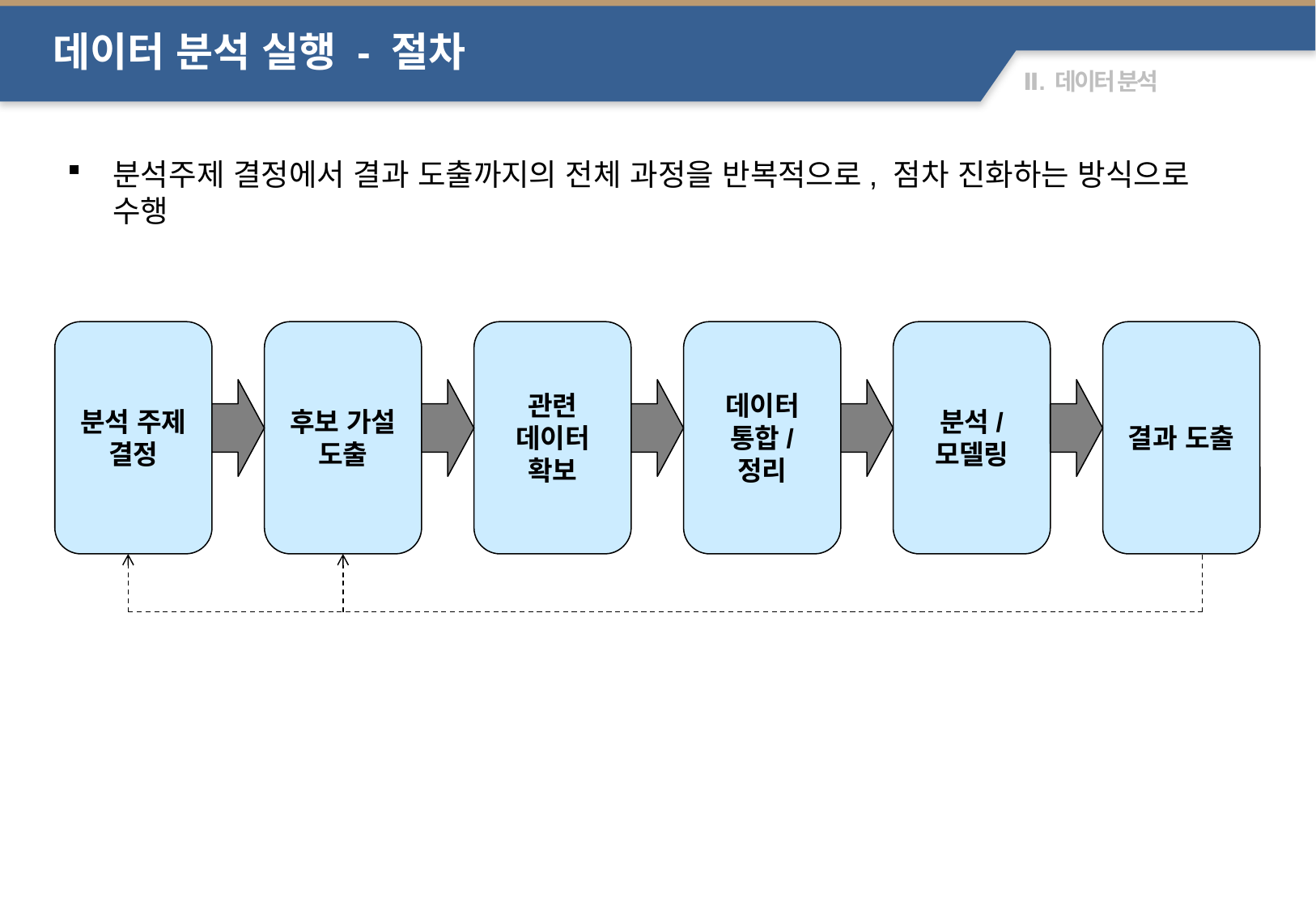

데이터 분석 실행 - 절차
분석주제 결정에서 결과 도출까지의 전체 과정을 반복적으로, 점차 진화하는 방식으로 수행
분석 주제 결정
후보 가설 도출
관련 데이터 확보
데이터 통합/ 정리
분석/ 모델링
결과 도출